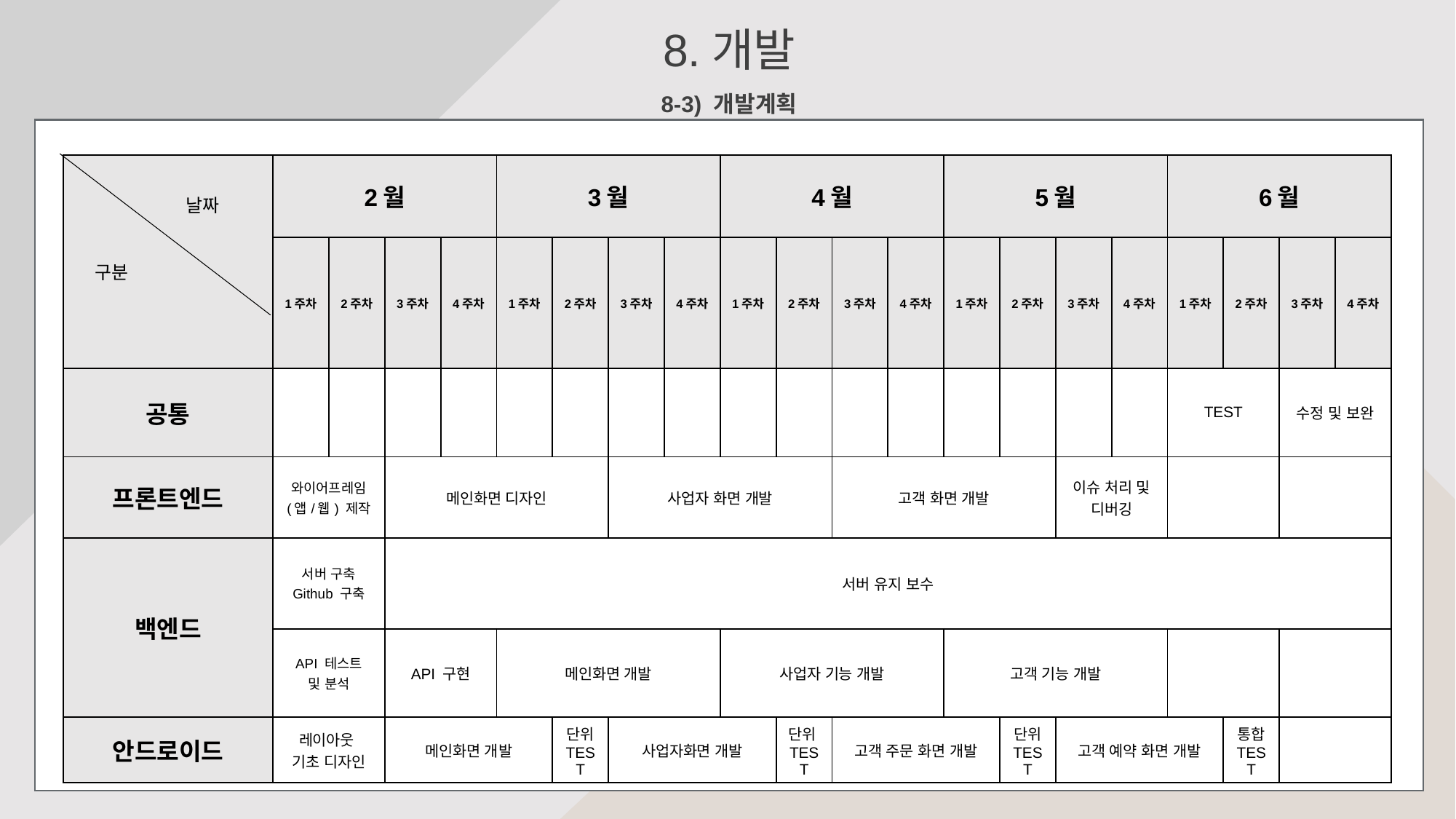

8.개발
8-3) 개발계획

| 날짜 구분 | 2월 |  |  |  | 3월 |  |  |  | 4월 |  |  |  | 5월 |  |  |  | 6월 |  |  |  |
| --- | --- | --- | --- | --- | --- | --- | --- | --- | --- | --- | --- | --- | --- | --- | --- | --- | --- | --- | --- | --- |
|  | 1주차 | 2주차 | 3주차 | 4주차 | 1주차 | 2주차 | 3주차 | 4주차 | 1주차 | 2주차 | 3주차 | 4주차 | 1주차 | 2주차 | 3주차 | 4주차 | 1주차 | 2주차 | 3주차 | 4주차 |
| 공통 |  |  |  |  |  |  |  |  |  |  |  |  |  |  |  |  | TEST | TEST | 수정 및 보완 |  |
| 프론트엔드 | 와이어프레임 (앱/웹) 제작 |  | 메인화면 디자인 |  |  |  | 사업자 화면 개발 |  |  |  | 고객 화면 개발 |  |  |  | 이슈 처리 및 디버깅 |  |  |  |  |  |
| 백엔드 | 서버 구축 Github 구축 |  | 서버 유지 보수 |  |  | 서버 유지 보수 |  |  |  |  |  |  |  |  |  |  |  |  |  |  |
|  | API 테스트 및 분석 |  | API 구현 |  | 메인화면 개발 |  |  |  | 사업자 기능 개발 |  |  |  | 고객 기능 개발 |  |  |  |  |  |  |  |
| 안드로이드 | 레이아웃 기초 디자인 |  | 메인화면 개발 |  | 단위 TEST | 단위 TEST | 사업자화면 개발 |  | 단위 TEST | 단위TEST | 고객 주문 화면 개발 |  | 단위 TEST | 단위 TEST | 고객 예약 화면 개발 |  |  | 통합 TEST |  |  |